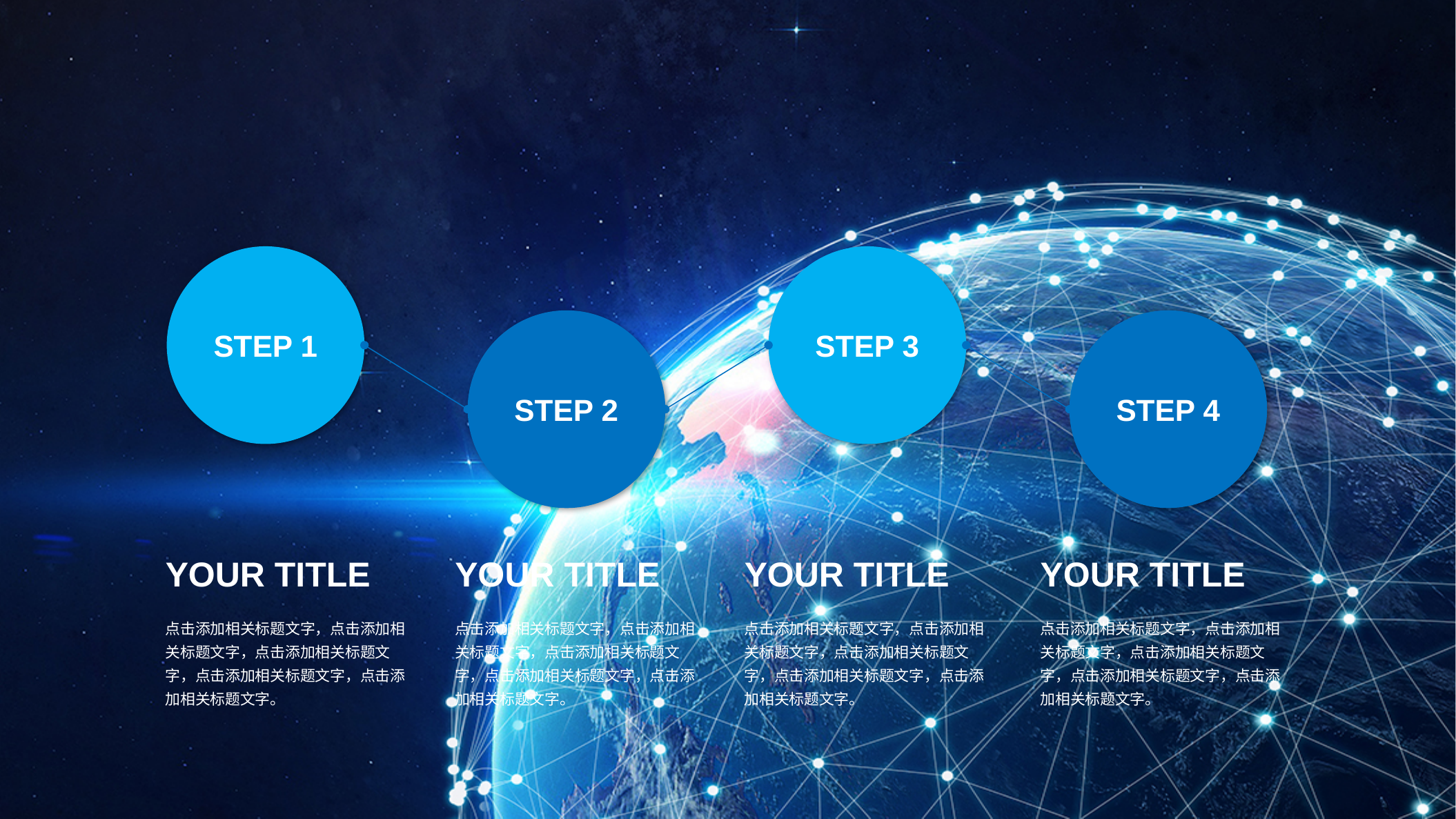

STEP 1
STEP 3
STEP 2
STEP 4
YOUR TITLE
YOUR TITLE
YOUR TITLE
YOUR TITLE
点击添加相关标题文字，点击添加相关标题文字，点击添加相关标题文字，点击添加相关标题文字，点击添加相关标题文字。
点击添加相关标题文字，点击添加相关标题文字，点击添加相关标题文字，点击添加相关标题文字，点击添加相关标题文字。
点击添加相关标题文字，点击添加相关标题文字，点击添加相关标题文字，点击添加相关标题文字，点击添加相关标题文字。
点击添加相关标题文字，点击添加相关标题文字，点击添加相关标题文字，点击添加相关标题文字，点击添加相关标题文字。